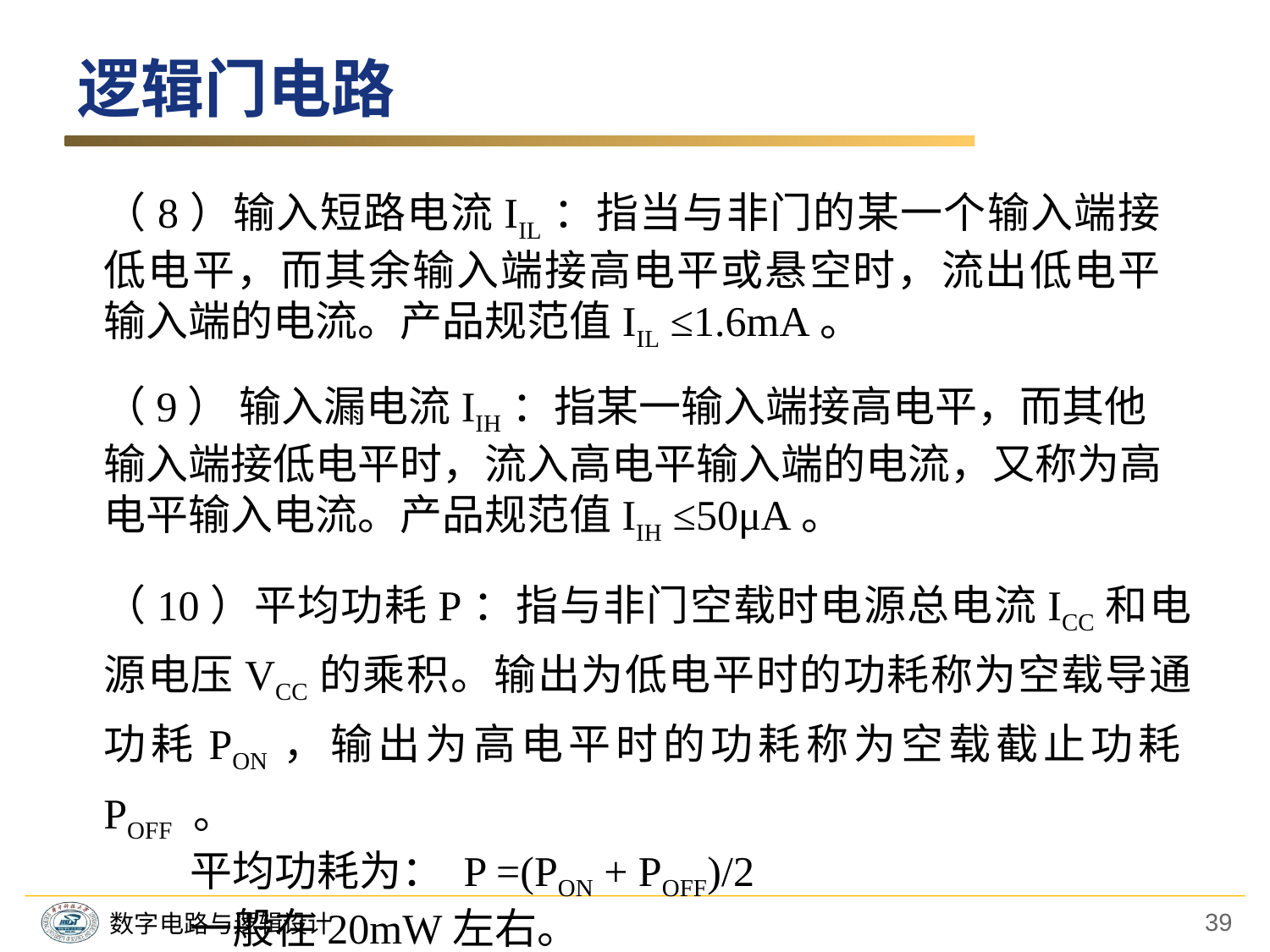

逻辑门电路
（8）输入短路电流IIL：指当与非门的某一个输入端接低电平，而其余输入端接高电平或悬空时，流出低电平输入端的电流。产品规范值IIL ≤1.6mA。
（9） 输入漏电流IIH：指某一输入端接高电平，而其他输入端接低电平时，流入高电平输入端的电流，又称为高电平输入电流。产品规范值IIH ≤50μA。
（10）平均功耗P：指与非门空载时电源总电流ICC和电源电压VCC的乘积。输出为低电平时的功耗称为空载导通功耗PON，输出为高电平时的功耗称为空载截止功耗POFF 。
        平均功耗为： P =(PON + POFF)/2
        一般在20mW左右。
39
数字电路与逻辑设计